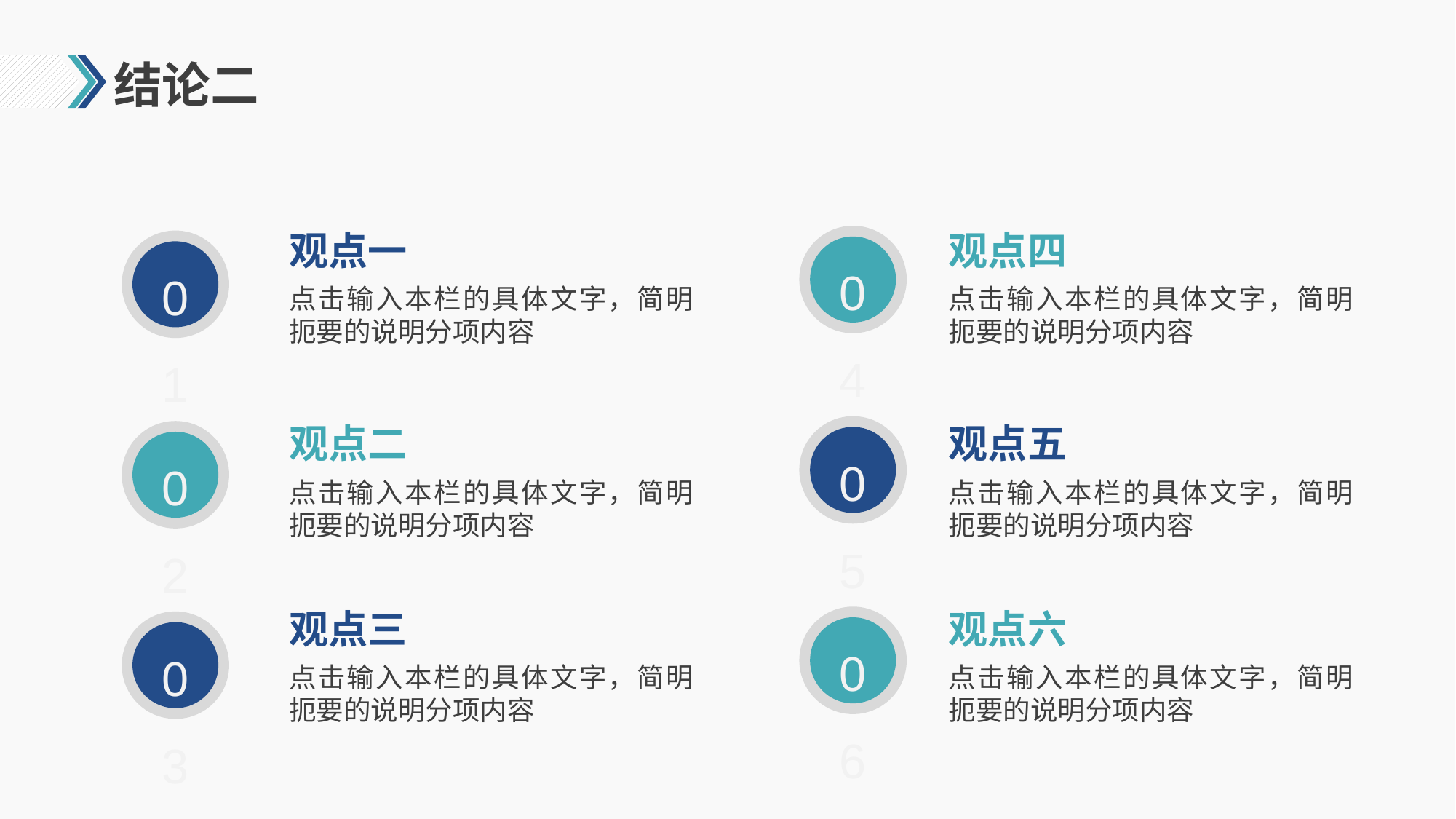

# 结论二
观点一

04

观点四

01

点击输入本栏的具体文字，简明扼要的说明分项内容
点击输入本栏的具体文字，简明扼要的说明分项内容

05

观点二
观点五

02

点击输入本栏的具体文字，简明扼要的说明分项内容
点击输入本栏的具体文字，简明扼要的说明分项内容
观点三
观点六

06

03

点击输入本栏的具体文字，简明扼要的说明分项内容
点击输入本栏的具体文字，简明扼要的说明分项内容